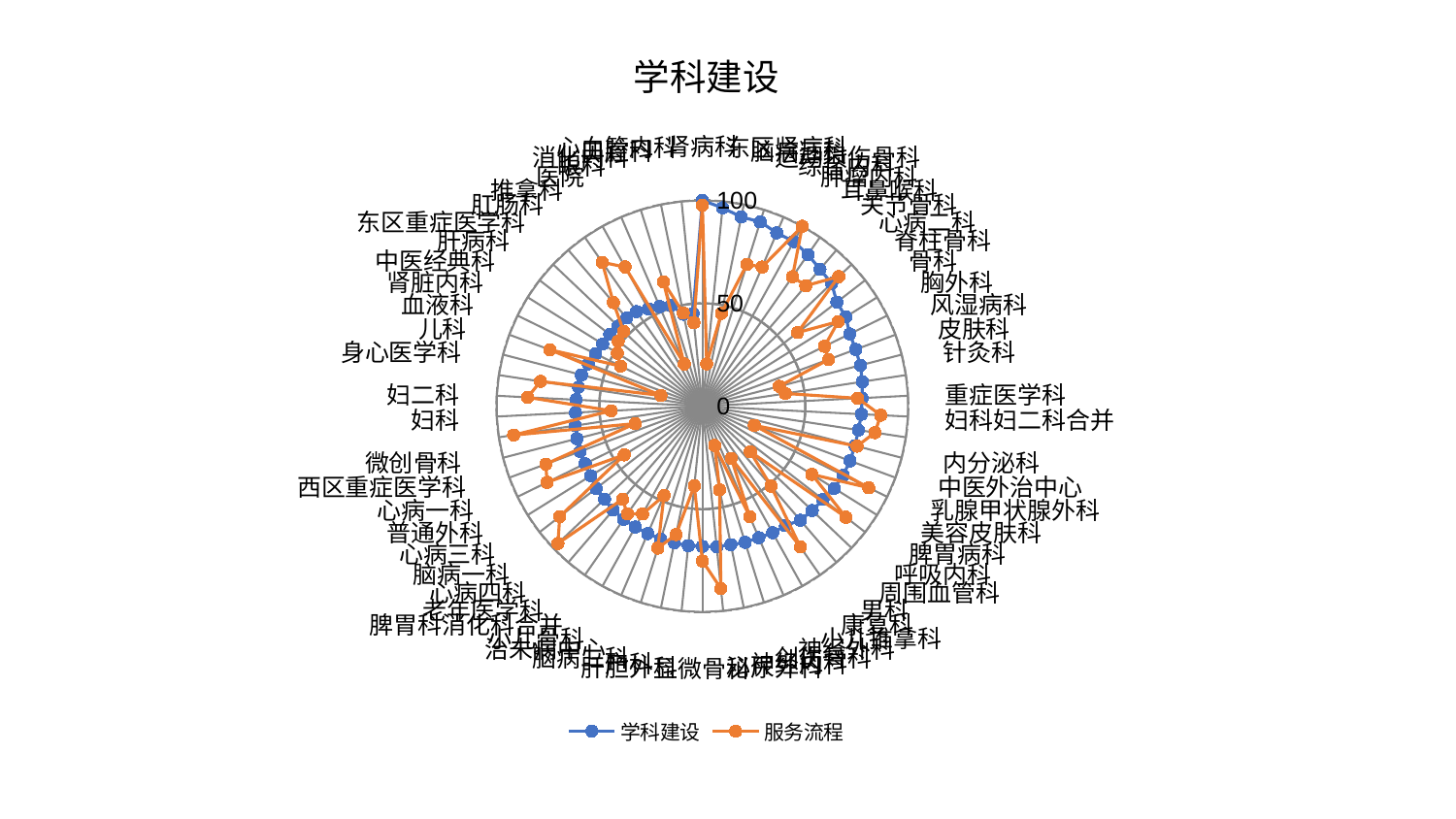

### Chart: 学科建设

| Category | 学科建设 | 服务流程 |
|---|---|---|
| 肾病科 | 100.0 | 97.71037262647859 |
| 东区肾病科 | 96.85860624539184 | 20.699268963572838 |
| 脑病三科 | 93.8893957821522 | 46.11645661173402 |
| 运动损伤骨科 | 93.84416182872948 | 72.27481536217785 |
| 综合内科 | 91.63290281785682 | 73.5660198932375 |
| 肿瘤内科 | 91.5093284344847 | 100.0 |
| 耳鼻喉科 | 89.76315062628541 | 76.62186987457406 |
| 关节骨科 | 87.70627095984399 | 77.12769808689757 |
| 心病二科 | 86.65243352750646 | 91.40532083865473 |
| 脊柱骨科 | 82.61963184670111 | 58.448126206737484 |
| 骨科 | 82.07437946750092 | 77.72107845879428 |
| 胸外科 | 79.72480595693118 | 66.12569100868662 |
| 风湿病科 | 79.42609093064019 | 65.40488861219578 |
| 皮肤科 | 79.26821903645316 | 38.57991218869989 |
| 针灸科 | 78.62694731556567 | 40.770475020394656 |
| 重症医学科 | 77.64429160798133 | 75.56779589851709 |
| 妇科妇二科合并 | 77.3702080405598 | 86.74752597643202 |
| 内分泌科 | 76.6823035635177 | 84.80155862109503 |
| 中医外治中心 | 76.57862940862998 | 77.58457088728358 |
| 乳腺甲状腺外科 | 76.49817234708702 | 26.889126379815405 |
| 美容皮肤科 | 76.17575716746923 | 90.014738109534 |
| 脾胃病科 | 75.4760438055059 | 62.66571752317986 |
| 呼吸内科 | 74.04593433497494 | 88.12164759825616 |
| 周围血管科 | 73.60898790296378 | 32.13684462446772 |
| 男科 | 73.02703682953268 | 51.15993214055909 |
| 康复科 | 70.70131106674101 | 83.35664080358428 |
| 小儿推拿科 | 70.31433175554034 | 28.962583936748906 |
| 神经外科 | 69.55177401873367 | 58.43322045116816 |
| 创伤骨科 | 69.33080647312883 | 20.002484768403303 |
| 神经内科 | 68.68424552554288 | 41.50430791710933 |
| 泌尿外科 | 68.65559317111087 | 89.03070443835263 |
| 显微骨科 | 68.14479868972332 | 75.21742294904448 |
| 肝胆外科 | 68.09551857735364 | 38.8292100675798 |
| 产科 | 67.75005581801253 | 63.698882911257954 |
| 脑病二科 | 67.64933238618788 | 72.27031422043987 |
| 治未病中心 | 67.36015094945543 | 47.30307465290867 |
| 小儿骨科 | 67.14024085849859 | 59.93538137471435 |
| 脾胃科消化科合并 | 66.9837727845921 | 63.79022348184925 |
| 老年医学科 | 66.52263665707149 | 59.61363386778717 |
| 心病四科 | 65.57568870379559 | 96.80821792773104 |
| 脑病一科 | 65.32363982861447 | 87.62246804787873 |
| 心病三科 | 63.875488048969174 | 44.74461852211142 |
| 普通外科 | 63.428647424115795 | 84.0073141568234 |
| 心病一科 | 63.34136109022878 | 81.10938076100733 |
| 西区重症医学科 | 62.96129608699044 | 33.782977481047624 |
| 微创骨科 | 62.494833144272775 | 92.71633575707789 |
| 妇科 | 61.75353989348231 | 44.359098285396 |
| 妇二科 | 61.43438310695822 | 85.04196018010967 |
| 身心医学科 | 60.85298085564142 | 79.53068685782358 |
| 儿科 | 60.684002987536076 | 20.81720287244851 |
| 血液科 | 59.15767843245242 | 78.97117854817631 |
| 肾脏内科 | 57.74493569923477 | 44.228978407840906 |
| 中医经典科 | 57.09129019383397 | 48.68192371448365 |
| 肝病科 | 56.93490057122049 | 51.698794508619734 |
| 东区重症医学科 | 56.488530855935714 | 52.799603218204176 |
| 肛肠科 | 56.4730212461353 | 66.36010545735985 |
| 推拿科 | 56.0143584968443 | 85.18824778391769 |
| 医院 | 54.05932931801707 | 77.33800019143354 |
| 眼科 | 52.66342943070468 | 22.314436832142004 |
| 消化内科 | 51.21809879980146 | 63.28555579868291 |
| 口腔科 | 45.66915413979657 | 46.23877245495919 |
| 心血管内科 | 45.284243792529196 | 40.79829065990661 |
15